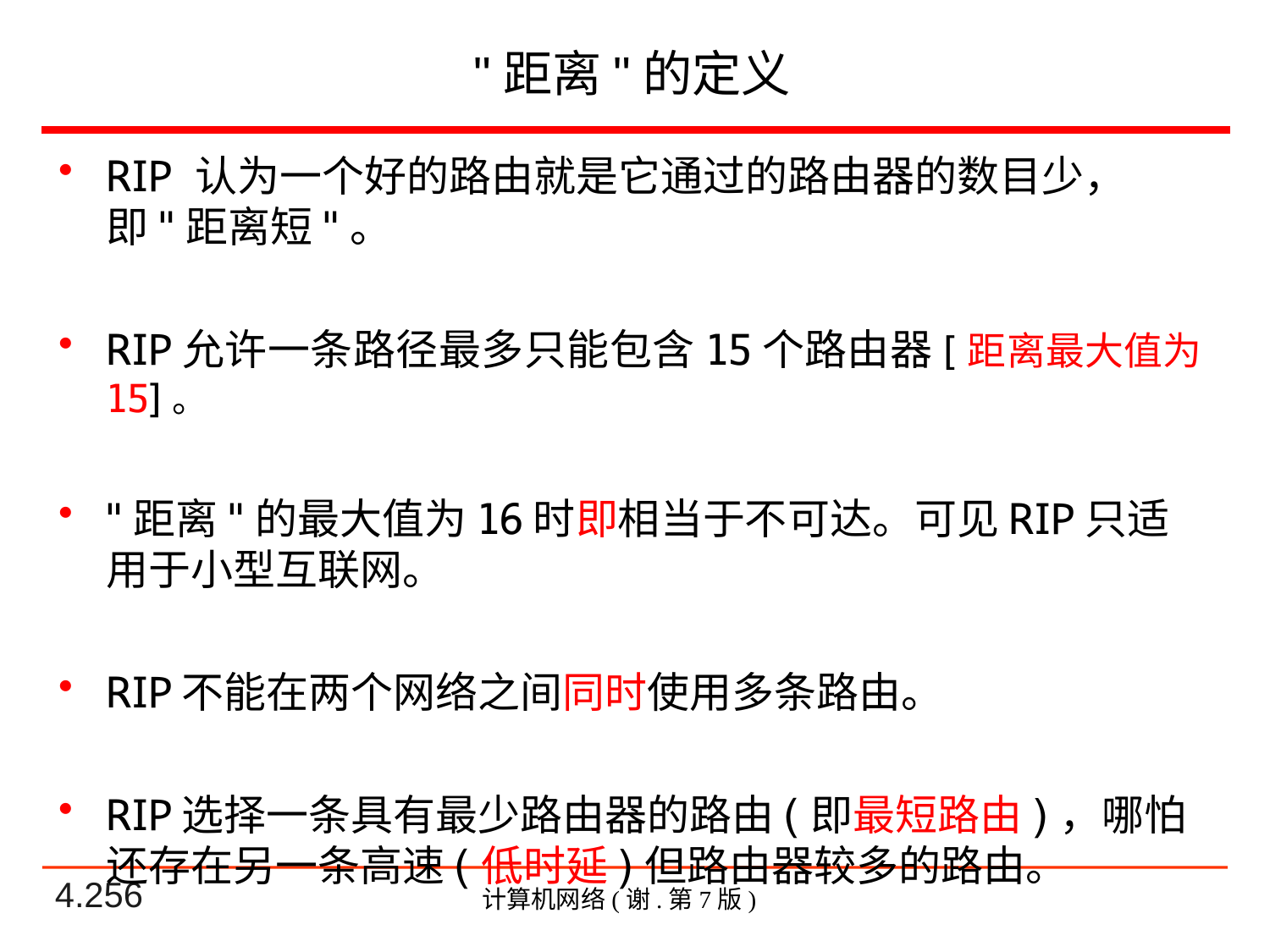

# "距离"的定义
RIP 认为一个好的路由就是它通过的路由器的数目少，即"距离短"。

RIP允许一条路径最多只能包含15个路由器[距离最大值为15]。

"距离"的最大值为16时即相当于不可达。可见RIP只适用于小型互联网。

RIP不能在两个网络之间同时使用多条路由。

RIP选择一条具有最少路由器的路由(即最短路由)，哪怕还存在另一条高速(低时延)但路由器较多的路由。